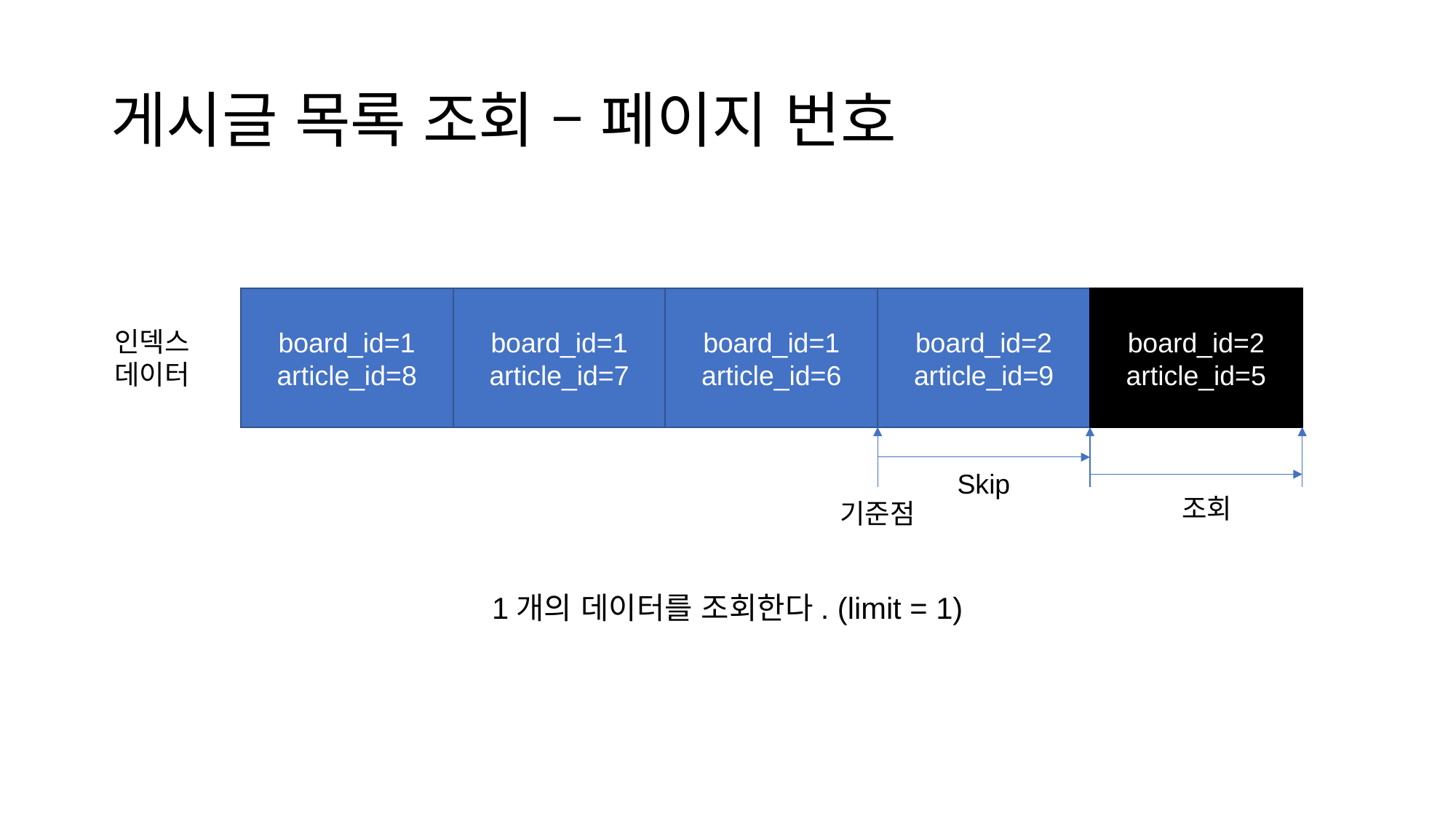

# 게시글 목록 조회 – 페이지 번호
board_id=2
article_id=5
board_id=1
article_id=7
board_id=1
article_id=6
board_id=2
article_id=9
board_id=1
article_id=8
인덱스
데이터
Skip
조회
기준점
1개의 데이터를 조회한다. (limit = 1)